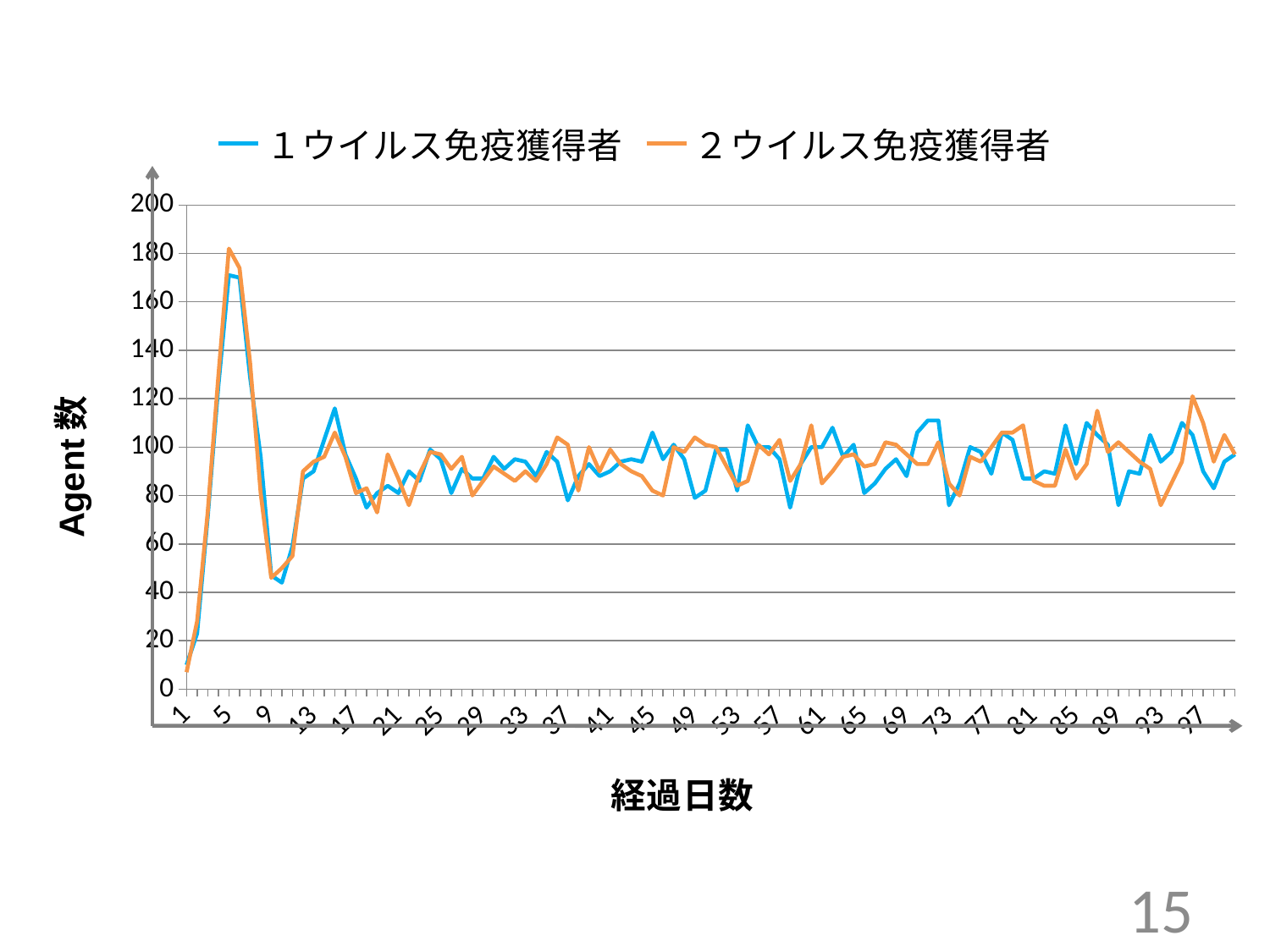

### Chart

| Category | １ウイルス免疫獲得者 | ２ウイルス免疫獲得者 |
|---|---|---|
15